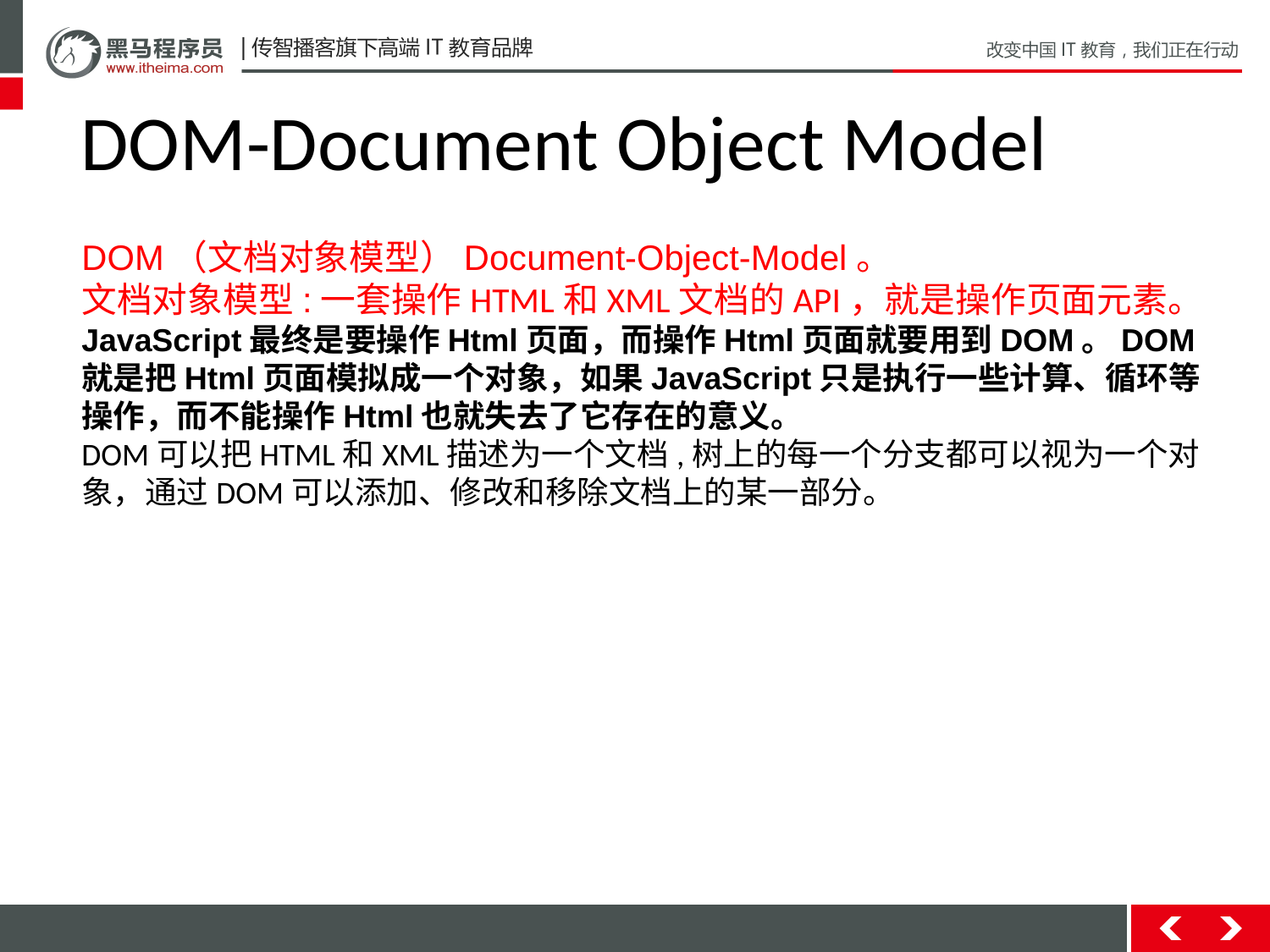

DOM-Document Object Model
DOM（文档对象模型）Document-Object-Model。
文档对象模型:一套操作HTML和XML文档的API，就是操作页面元素。
JavaScript最终是要操作Html页面，而操作Html页面就要用到DOM。DOM就是把Html页面模拟成一个对象，如果JavaScript只是执行一些计算、循环等操作，而不能操作Html也就失去了它存在的意义。
DOM可以把HTML和XML描述为一个文档,树上的每一个分支都可以视为一个对象，通过DOM可以添加、修改和移除文档上的某一部分。